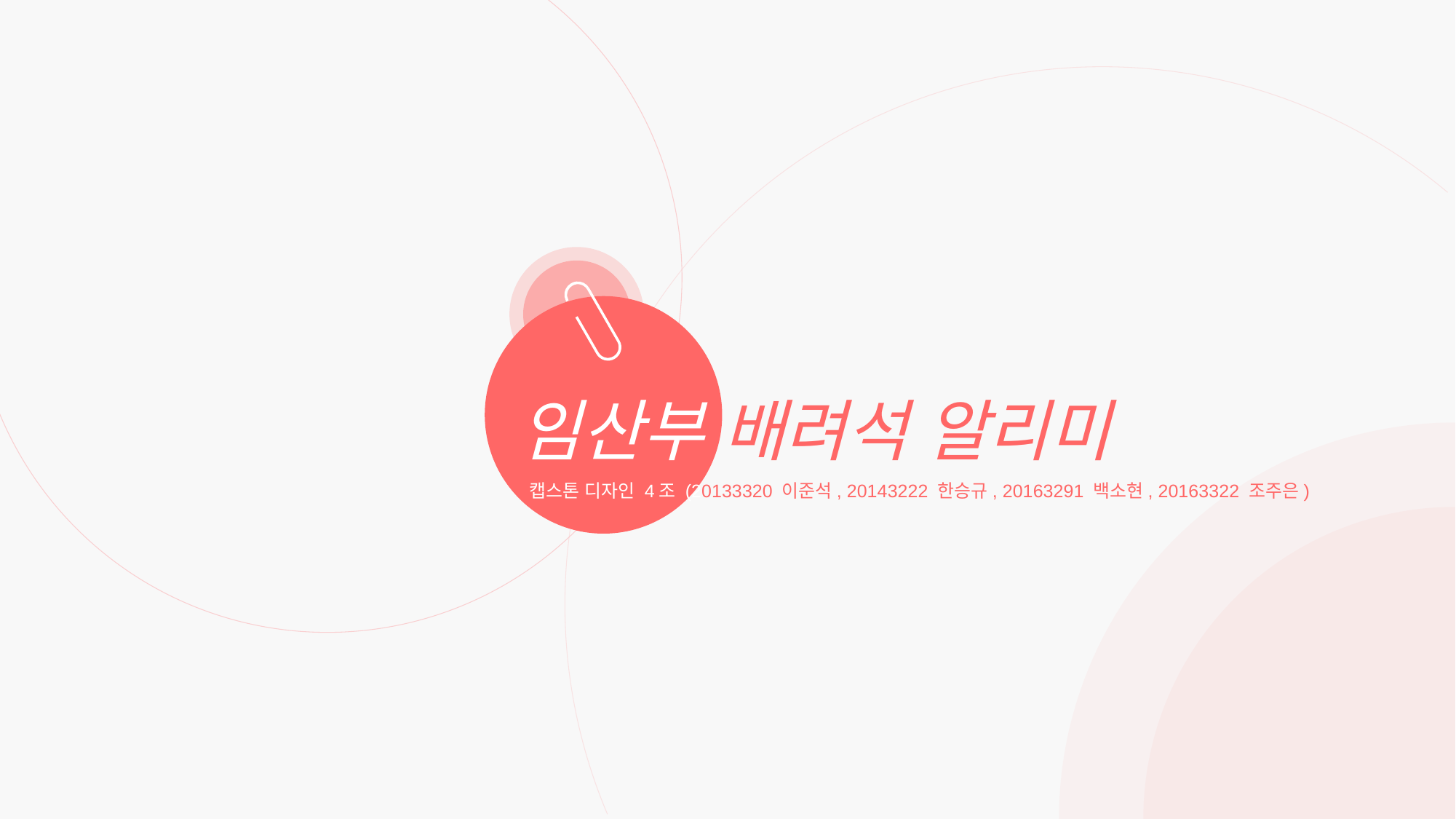

임산부 배려석 알리미
 캡스톤 디자인 4조 (20133320 이준석, 20143222 한승규, 20163291 백소현, 20163322 조주은)